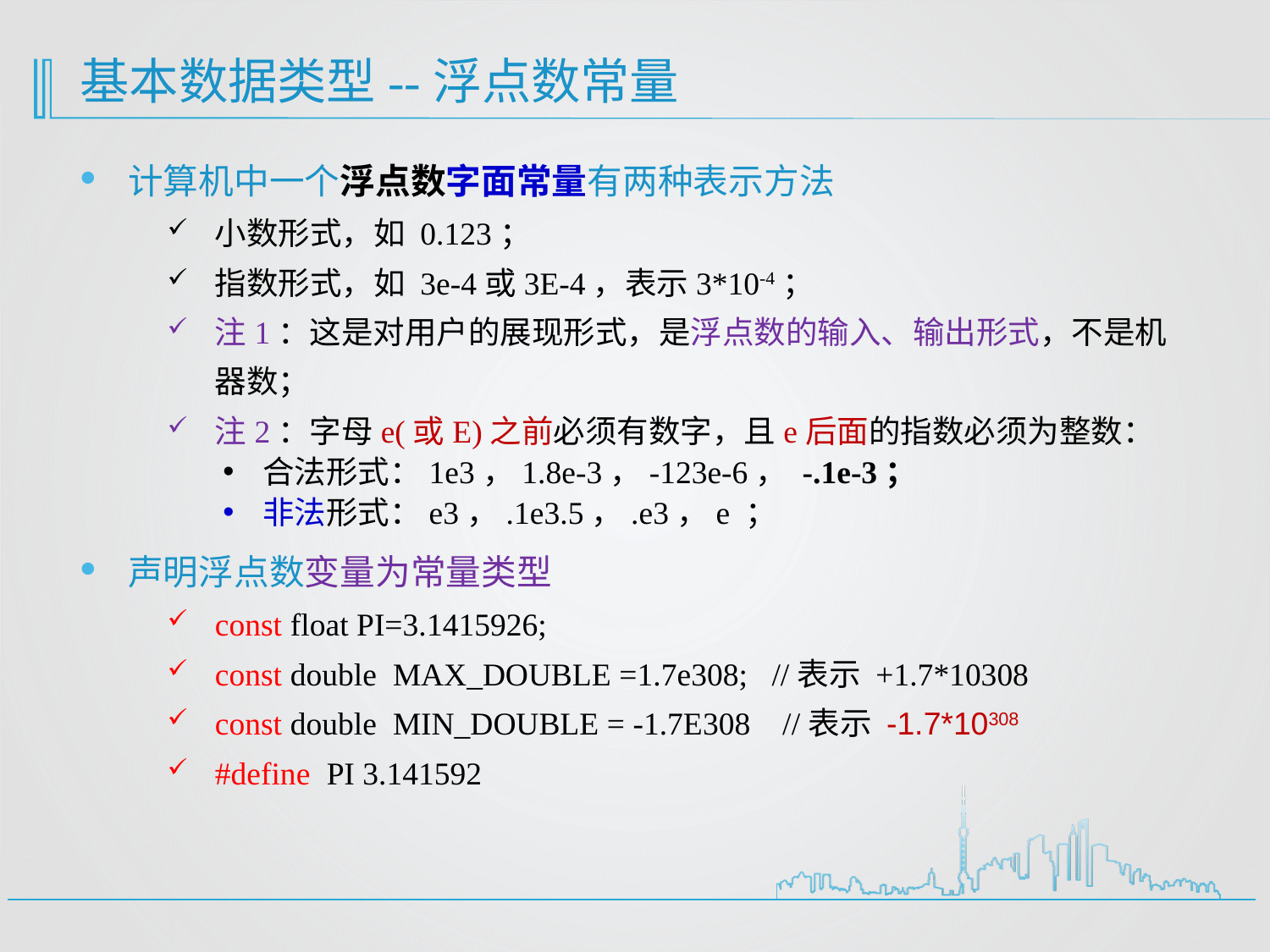

# 基本数据类型--浮点数常量
计算机中一个浮点数字面常量有两种表示方法
小数形式，如 0.123；
指数形式，如 3e-4或3E-4，表示3*10-4；
注1：这是对用户的展现形式，是浮点数的输入、输出形式，不是机器数；
注2：字母e(或E)之前必须有数字，且e后面的指数必须为整数：
合法形式：1e3，1.8e-3，-123e-6， -.1e-3；
非法形式：e3，.1e3.5，.e3，e ；
声明浮点数变量为常量类型
const float PI=3.1415926;
const double  MAX_DOUBLE =1.7e308;   //表示 +1.7*10308
const double  MIN_DOUBLE = -1.7E308    //表示 -1.7*10308
#define  PI 3.141592